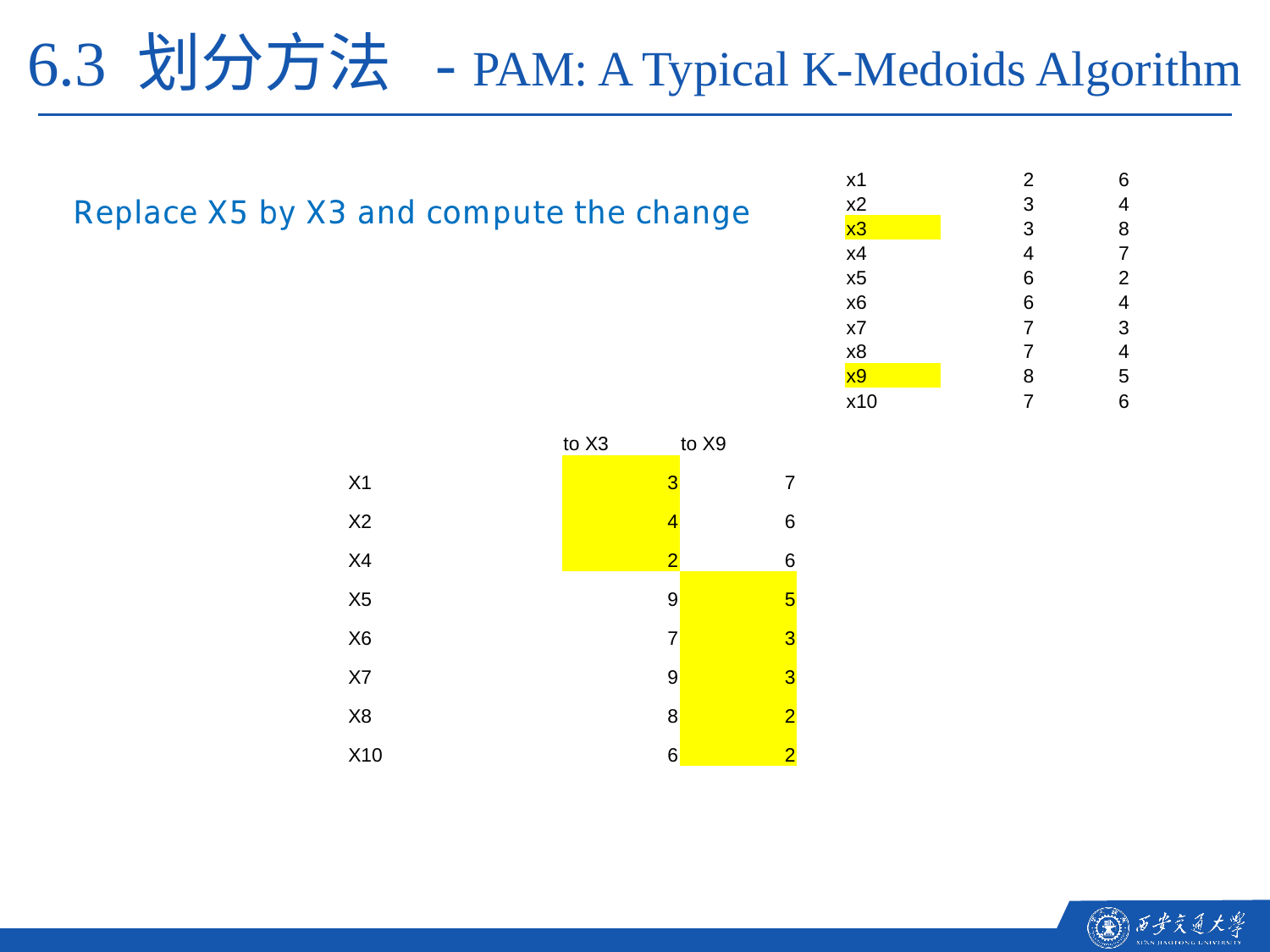

6.3 划分方法  - PAM: A Typical K-Medoids Algorithm
| x1 | 2 | 6 |
| --- | --- | --- |
| x2 | 3 | 4 |
| x3 | 3 | 8 |
| x4 | 4 | 7 |
| x5 | 6 | 2 |
| x6 | 6 | 4 |
| x7 | 7 | 3 |
| x8 | 7 | 4 |
| x9 | 8 | 5 |
| x10 | 7 | 6 |
Replace X5 by X3 and compute the change
|  | to X3 | to X9 |
| --- | --- | --- |
| X1 | 3 | 7 |
| X2 | 4 | 6 |
| X4 | 2 | 6 |
| X5 | 9 | 5 |
| X6 | 7 | 3 |
| X7 | 9 | 3 |
| X8 | 8 | 2 |
| X10 | 6 | 2 |